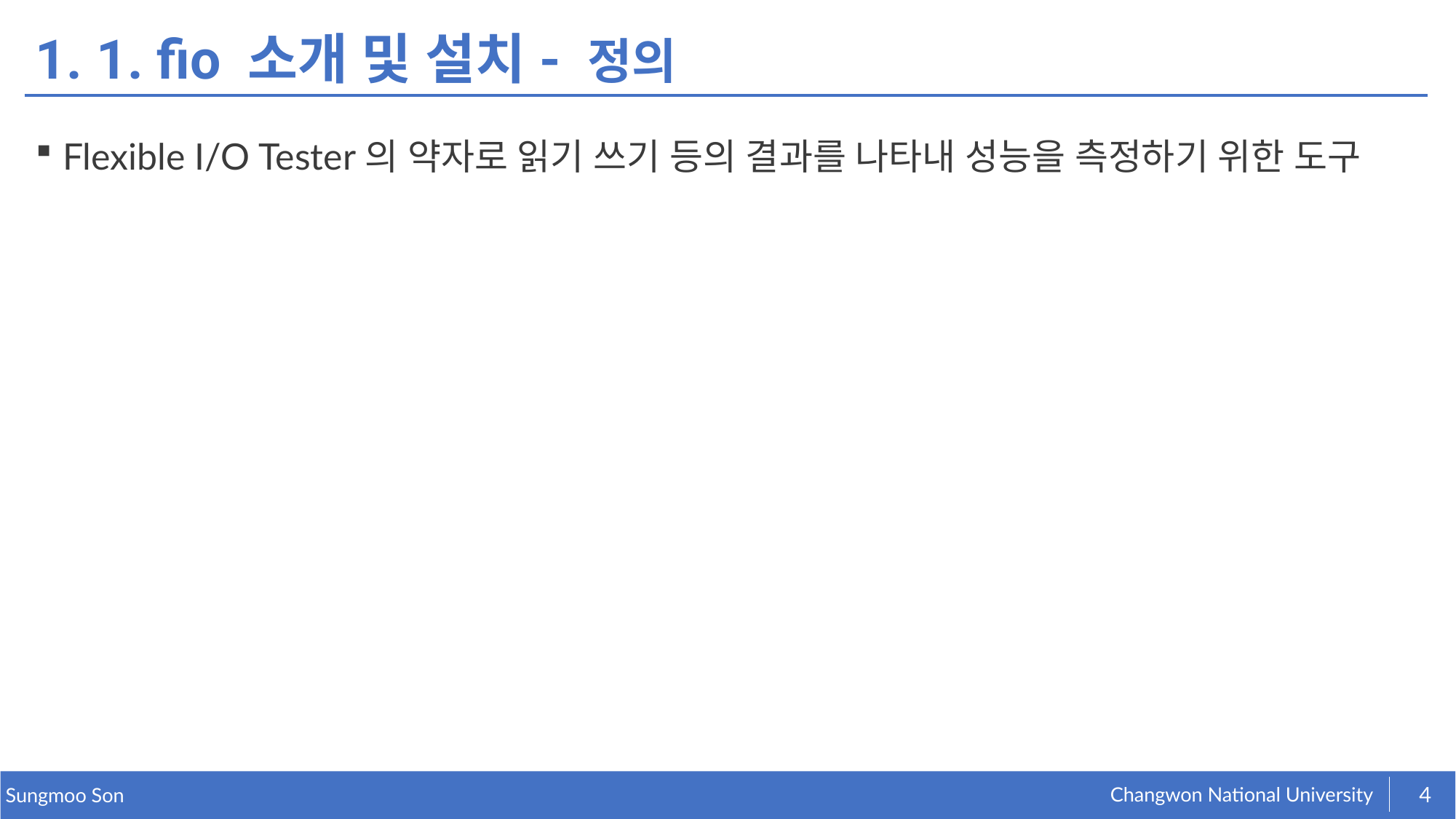

# 1. 1. fio 소개 및 설치- 정의
Flexible I/O Tester의 약자로 읽기 쓰기 등의 결과를 나타내 성능을 측정하기 위한 도구

4